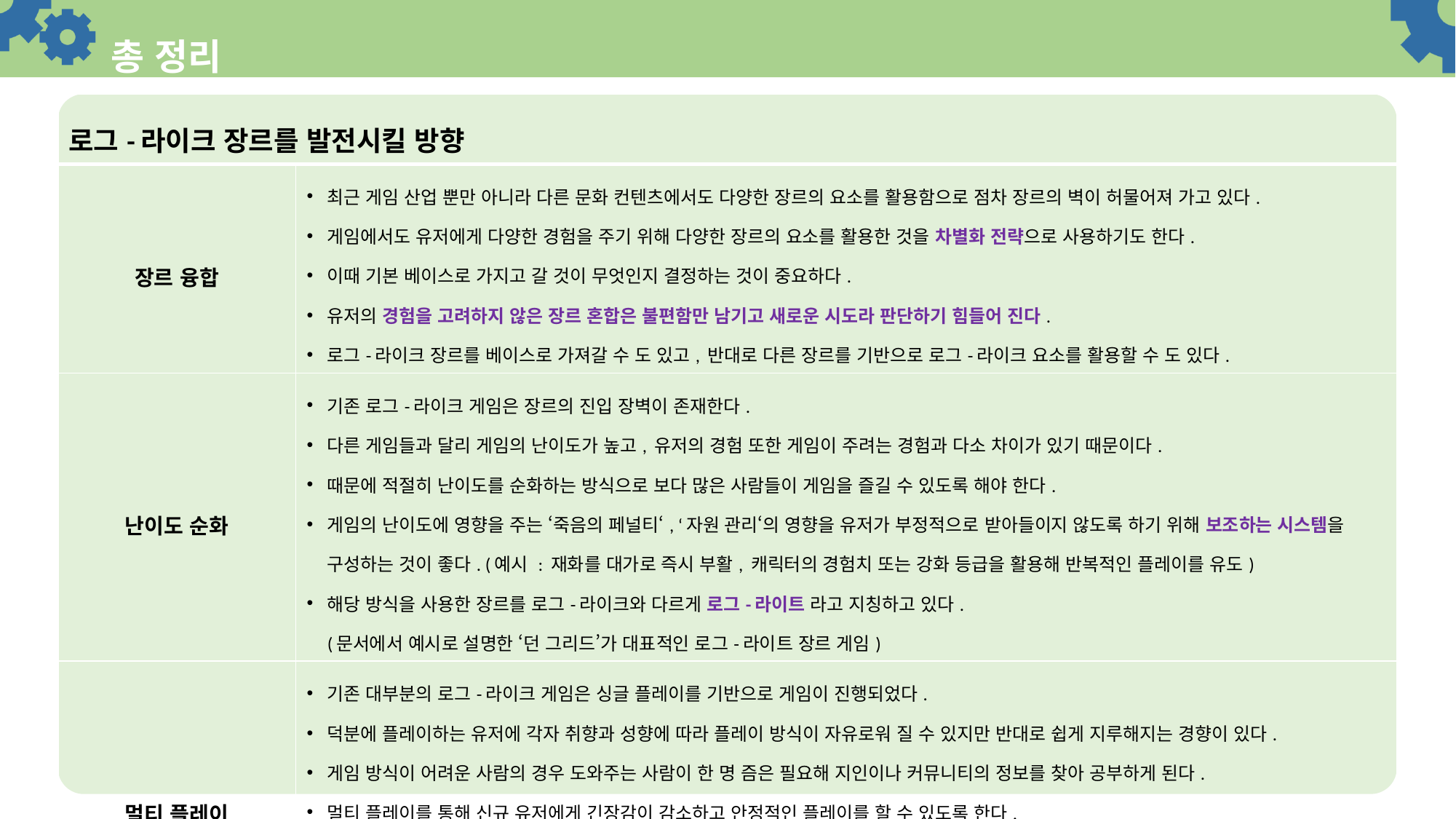

# 총 정리
| 로그-라이크 장르를 발전시킬 방향 |  |
| --- | --- |
| 장르 융합 | 최근 게임 산업 뿐만 아니라 다른 문화 컨텐츠에서도 다양한 장르의 요소를 활용함으로 점차 장르의 벽이 허물어져 가고 있다. 게임에서도 유저에게 다양한 경험을 주기 위해 다양한 장르의 요소를 활용한 것을 차별화 전략으로 사용하기도 한다. 이때 기본 베이스로 가지고 갈 것이 무엇인지 결정하는 것이 중요하다. 유저의 경험을 고려하지 않은 장르 혼합은 불편함만 남기고 새로운 시도라 판단하기 힘들어 진다. 로그-라이크 장르를 베이스로 가져갈 수 도 있고, 반대로 다른 장르를 기반으로 로그-라이크 요소를 활용할 수 도 있다. |
| 난이도 순화 | 기존 로그-라이크 게임은 장르의 진입 장벽이 존재한다. 다른 게임들과 달리 게임의 난이도가 높고, 유저의 경험 또한 게임이 주려는 경험과 다소 차이가 있기 때문이다. 때문에 적절히 난이도를 순화하는 방식으로 보다 많은 사람들이 게임을 즐길 수 있도록 해야 한다. 게임의 난이도에 영향을 주는 ‘죽음의 페널티‘, ‘자원 관리‘의 영향을 유저가 부정적으로 받아들이지 않도록 하기 위해 보조하는 시스템을 구성하는 것이 좋다. (예시 : 재화를 대가로 즉시 부활, 캐릭터의 경험치 또는 강화 등급을 활용해 반복적인 플레이를 유도) 해당 방식을 사용한 장르를 로그-라이크와 다르게 로그-라이트 라고 지칭하고 있다. (문서에서 예시로 설명한 ‘던 그리드’가 대표적인 로그-라이트 장르 게임) |
| 멀티 플레이 | 기존 대부분의 로그-라이크 게임은 싱글 플레이를 기반으로 게임이 진행되었다. 덕분에 플레이하는 유저에 각자 취향과 성향에 따라 플레이 방식이 자유로워 질 수 있지만 반대로 쉽게 지루해지는 경향이 있다. 게임 방식이 어려운 사람의 경우 도와주는 사람이 한 명 즘은 필요해 지인이나 커뮤니티의 정보를 찾아 공부하게 된다. 멀티 플레이를 통해 신규 유저에게 긴장감이 감소하고 안정적인 플레이를 할 수 있도록 한다. 기존 유저 경우 경쟁, 협동의 경험이 기존 로그-라이크 게임과 다른 새로운 경험으로 받게 된다. 대표적이 게임(엔터 더 건전) : 로그-라이크 요소에 멀티 플레이 컨텐츠를 추가해 기존 유저도 새로운 경험을 하게 되고 신규 유저도 친구, 지인과 함께 플레이하며 쉽게 게임에 유입되는 효과를 얻게 되었고 금전적인 성공 또한 거두었다. |